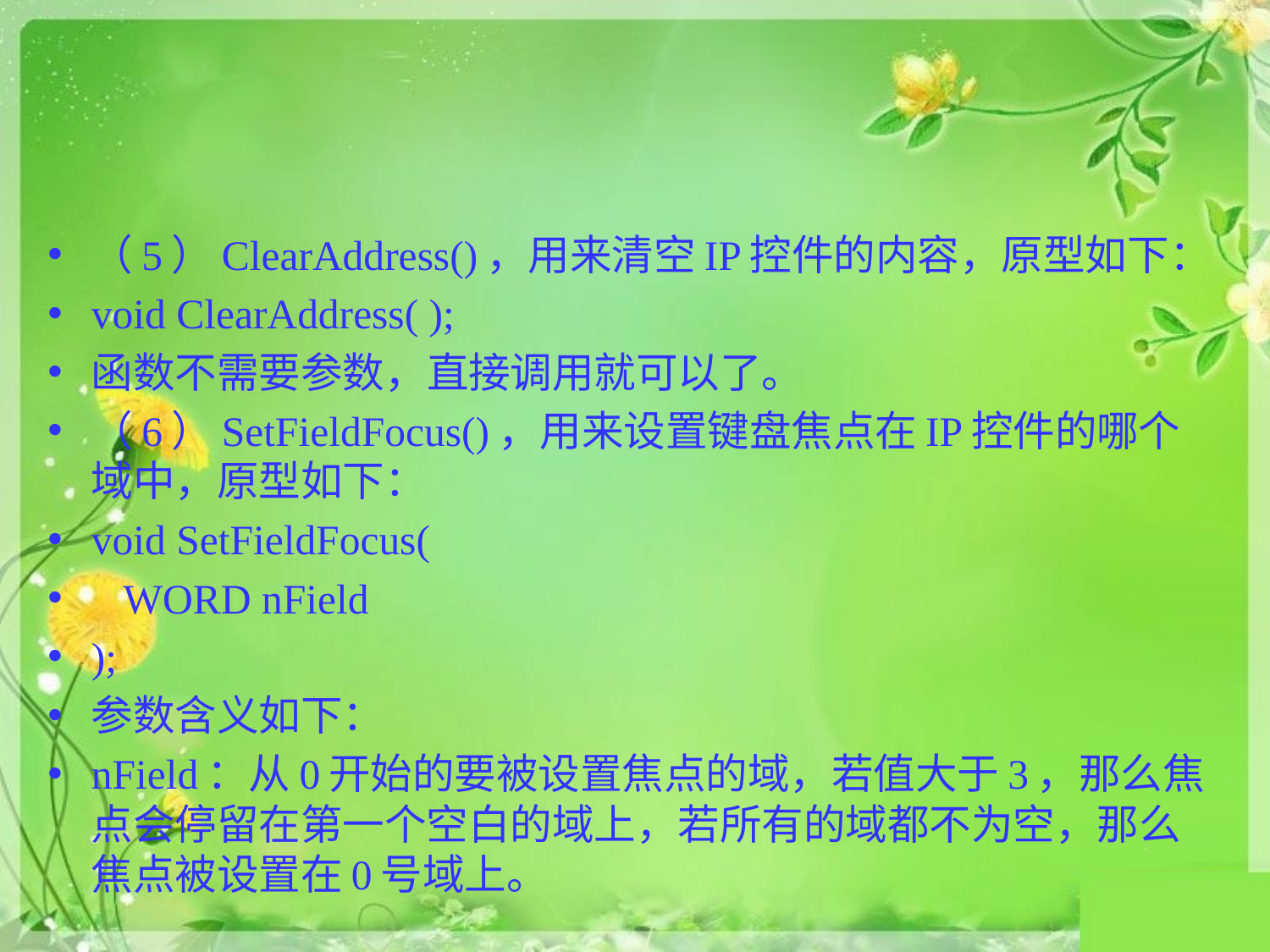

#
（5）ClearAddress()，用来清空IP控件的内容，原型如下：
void ClearAddress( );
函数不需要参数，直接调用就可以了。
（6）SetFieldFocus()，用来设置键盘焦点在IP控件的哪个域中，原型如下：
void SetFieldFocus(
   WORD nField
);
参数含义如下：
nField：从0开始的要被设置焦点的域，若值大于3，那么焦点会停留在第一个空白的域上，若所有的域都不为空，那么焦点被设置在0号域上。